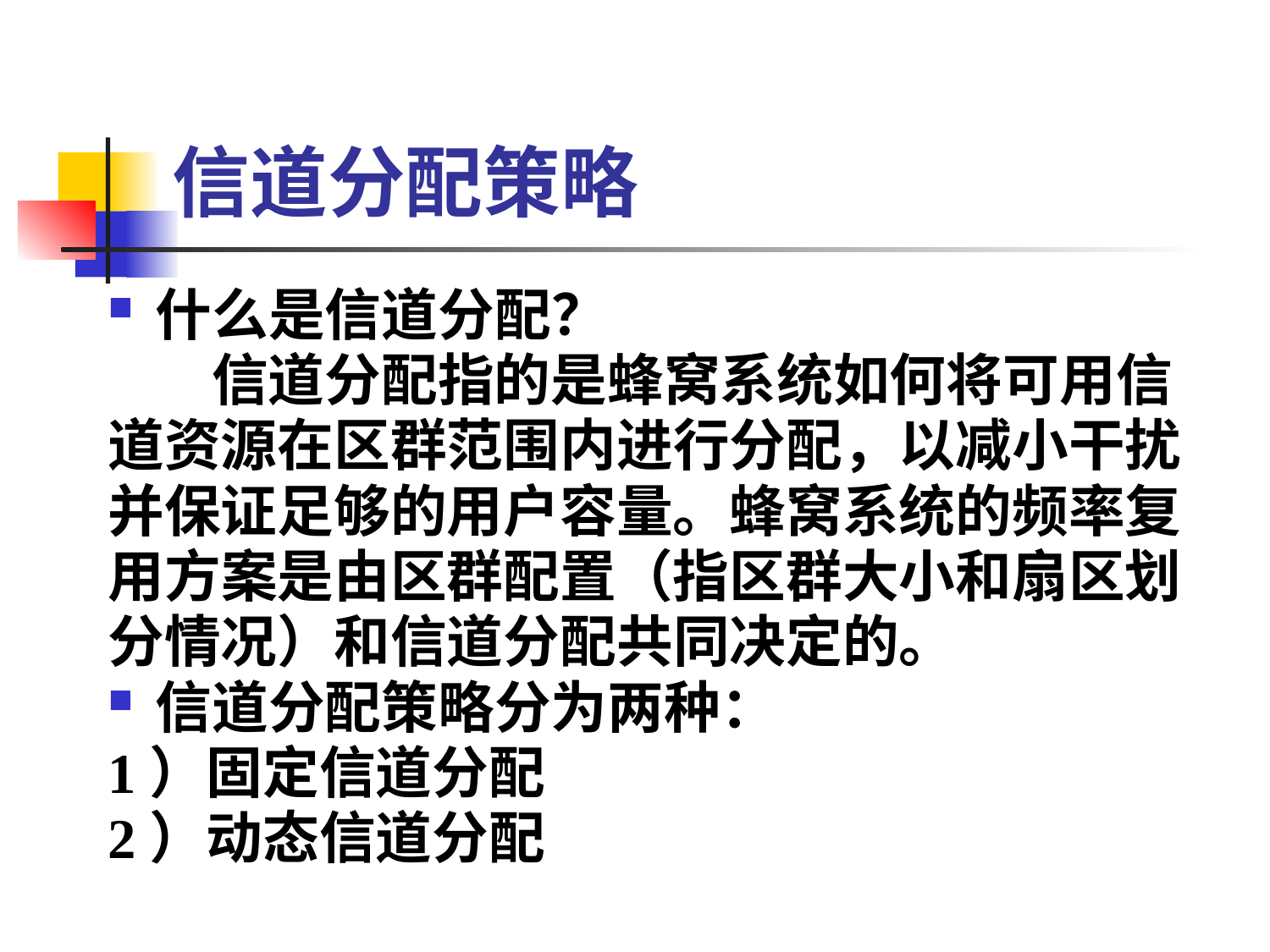

信道分配策略
什么是信道分配？
       信道分配指的是蜂窝系统如何将可用信
道资源在区群范围内进行分配，以减小干扰
并保证足够的用户容量。蜂窝系统的频率复
用方案是由区群配置（指区群大小和扇区划
分情况）和信道分配共同决定的。
信道分配策略分为两种：
1）固定信道分配
2）动态信道分配